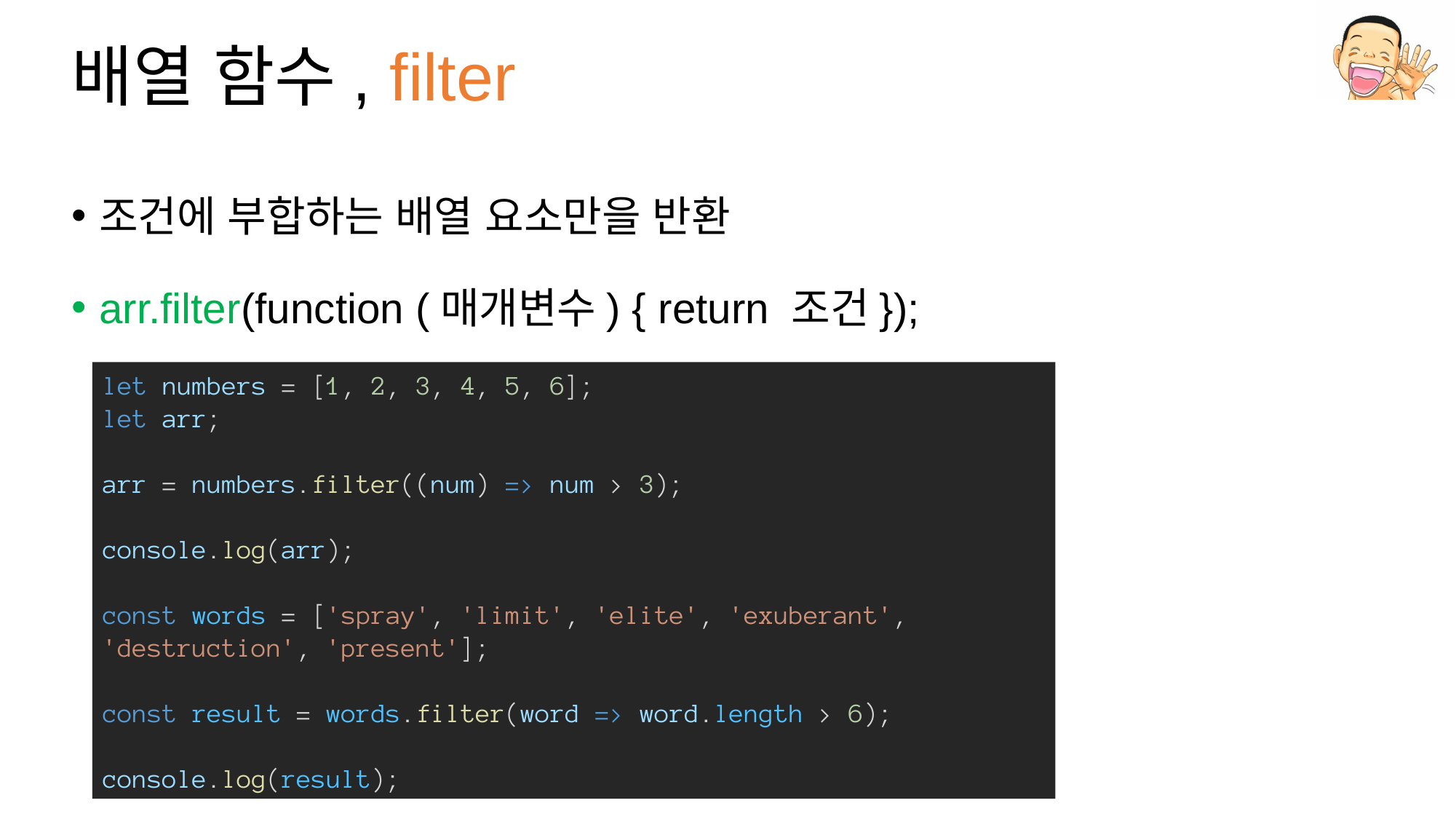

# 배열 함수, filter
조건에 부합하는 배열 요소만을 반환
arr.filter(function (매개변수) { return 조건});
let numbers = [1, 2, 3, 4, 5, 6];
let arr;
arr = numbers.filter((num) => num > 3);
console.log(arr);
const words = ['spray', 'limit', 'elite', 'exuberant', 'destruction', 'present'];
const result = words.filter(word => word.length > 6);
console.log(result);